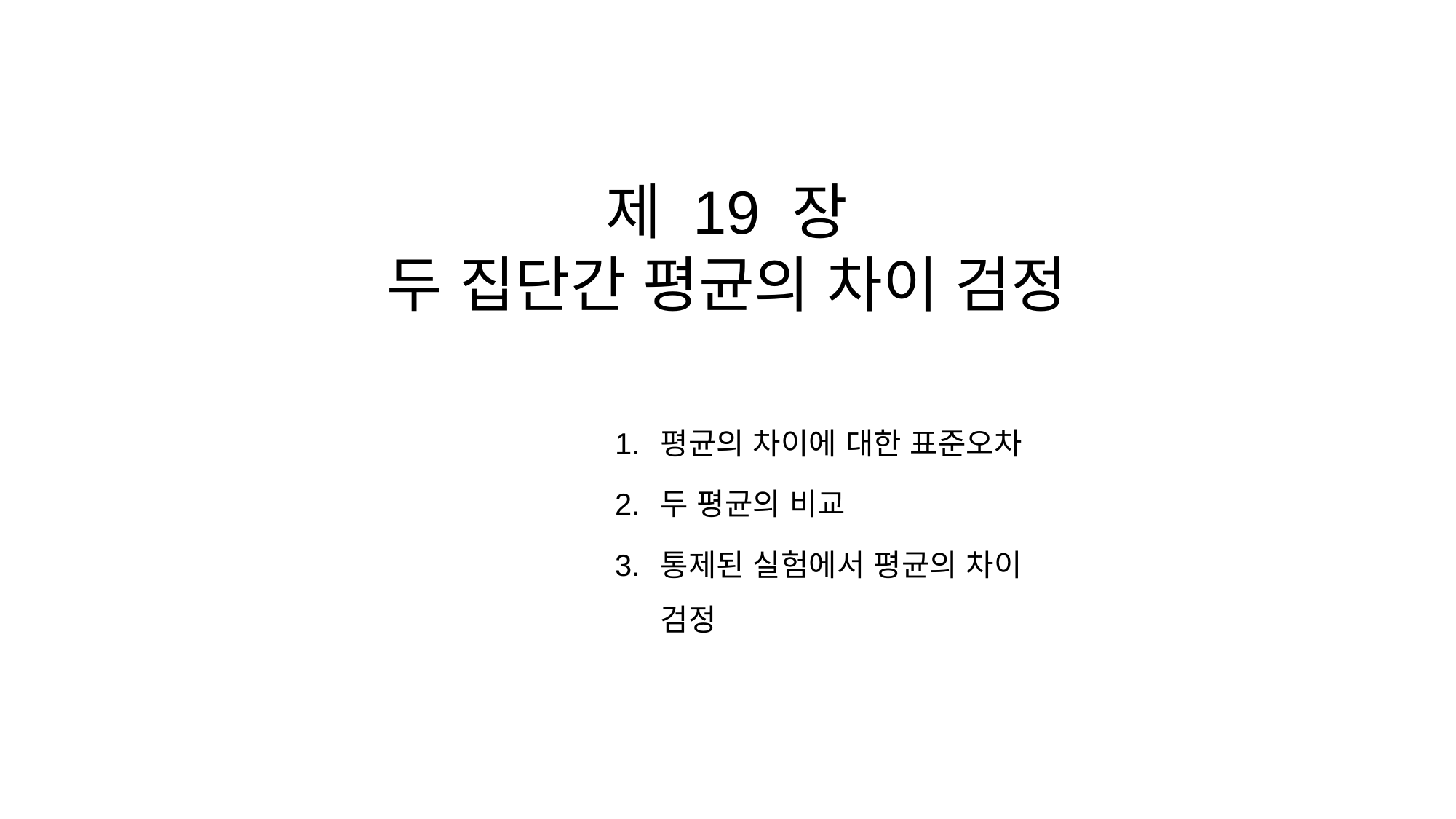

제 19 장
두 집단간 평균의 차이 검정
평균의 차이에 대한 표준오차
두 평균의 비교
통제된 실험에서 평균의 차이 검정